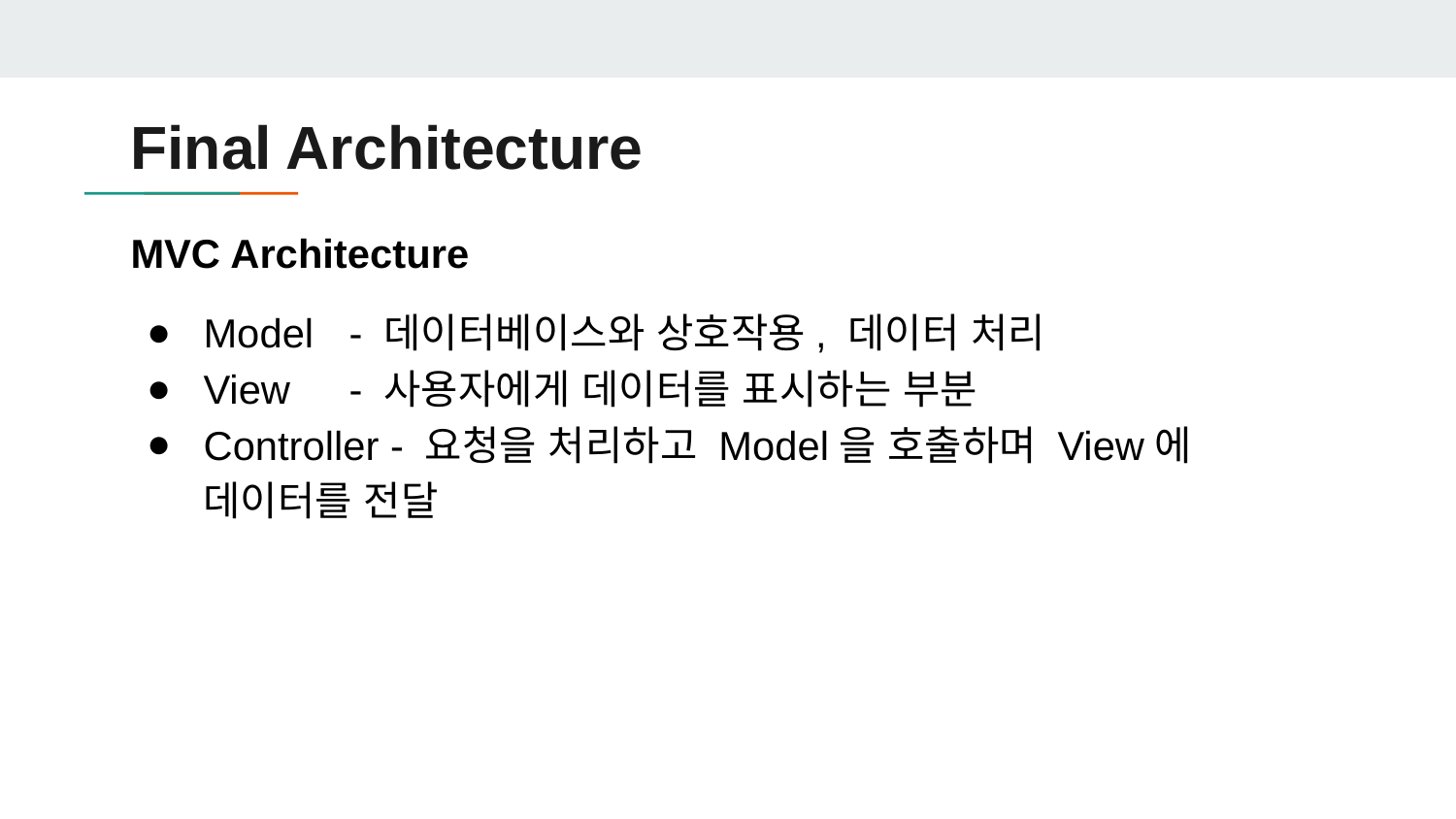

# Final Architecture
MVC Architecture
Model 	- 데이터베이스와 상호작용, 데이터 처리
View 	- 사용자에게 데이터를 표시하는 부분
Controller - 요청을 처리하고 Model을 호출하며 View에 데이터를 전달